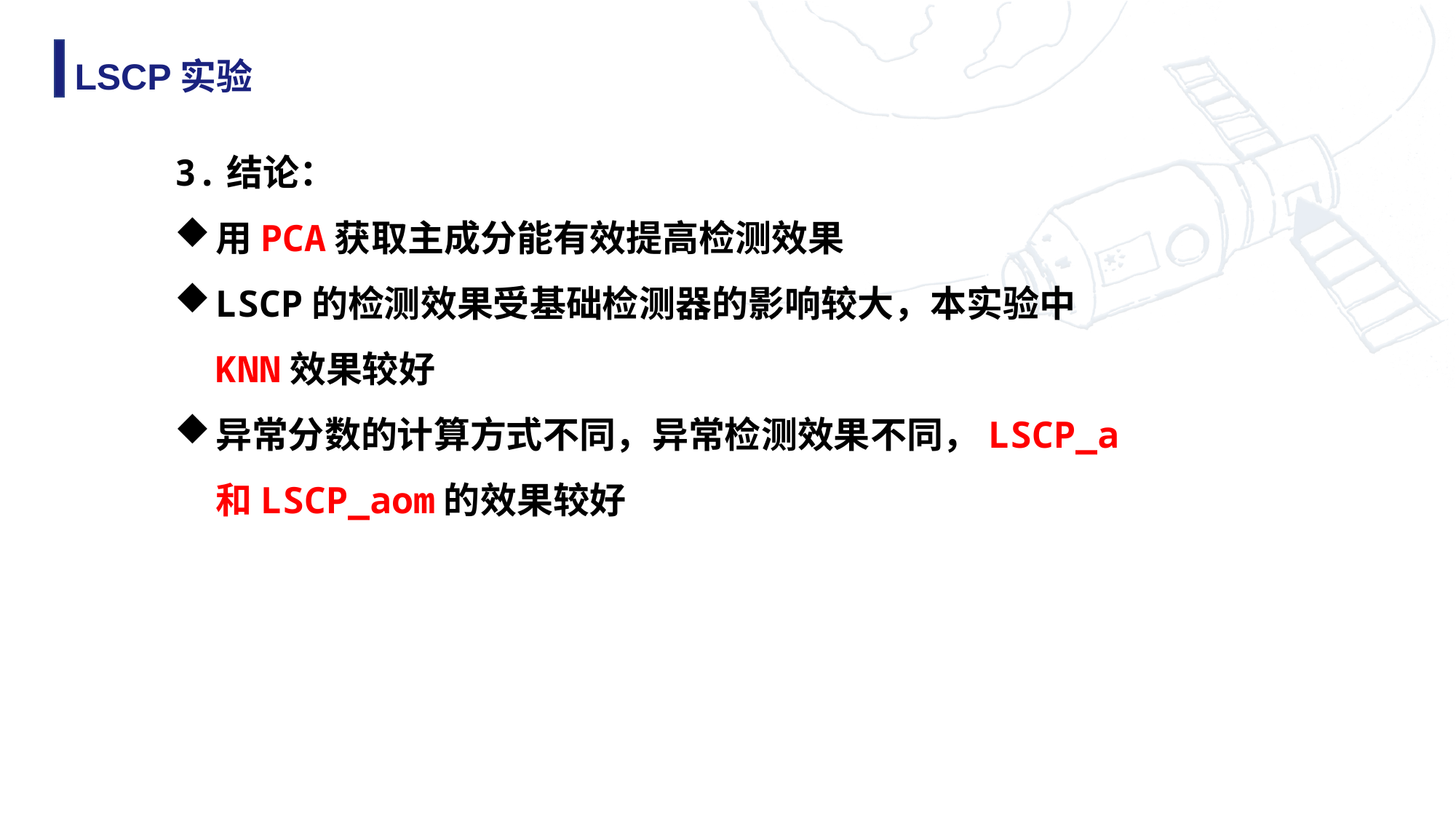

LSCP实验

3.结论：
用PCA获取主成分能有效提高检测效果
LSCP的检测效果受基础检测器的影响较大，本实验中KNN效果较好
异常分数的计算方式不同，异常检测效果不同，LSCP_a和LSCP_aom的效果较好